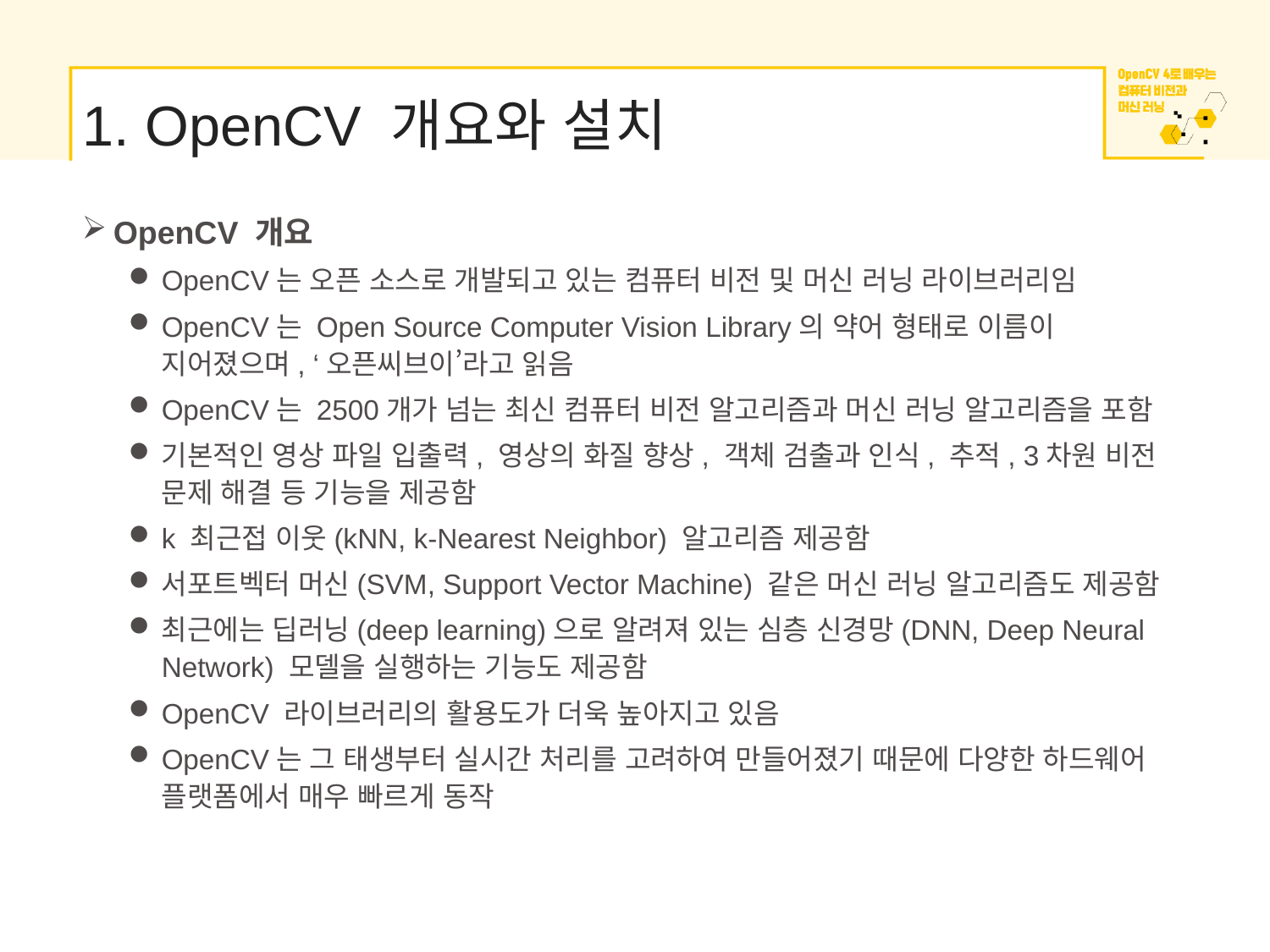

# 1. OpenCV 개요와 설치
OpenCV 개요
OpenCV는 오픈 소스로 개발되고 있는 컴퓨터 비전 및 머신 러닝 라이브러리임
OpenCV는 Open Source Computer Vision Library의 약어 형태로 이름이 지어졌으며, ‘오픈씨브이’라고 읽음
OpenCV는 2500개가 넘는 최신 컴퓨터 비전 알고리즘과 머신 러닝 알고리즘을 포함
기본적인 영상 파일 입출력, 영상의 화질 향상, 객체 검출과 인식, 추적, 3차원 비전 문제 해결 등 기능을 제공함
k 최근접 이웃(kNN, k-Nearest Neighbor) 알고리즘 제공함
서포트벡터 머신(SVM, Support Vector Machine) 같은 머신 러닝 알고리즘도 제공함
최근에는 딥러닝(deep learning)으로 알려져 있는 심층 신경망(DNN, Deep Neural Network) 모델을 실행하는 기능도 제공함
OpenCV 라이브러리의 활용도가 더욱 높아지고 있음
OpenCV는 그 태생부터 실시간 처리를 고려하여 만들어졌기 때문에 다양한 하드웨어 플랫폼에서 매우 빠르게 동작